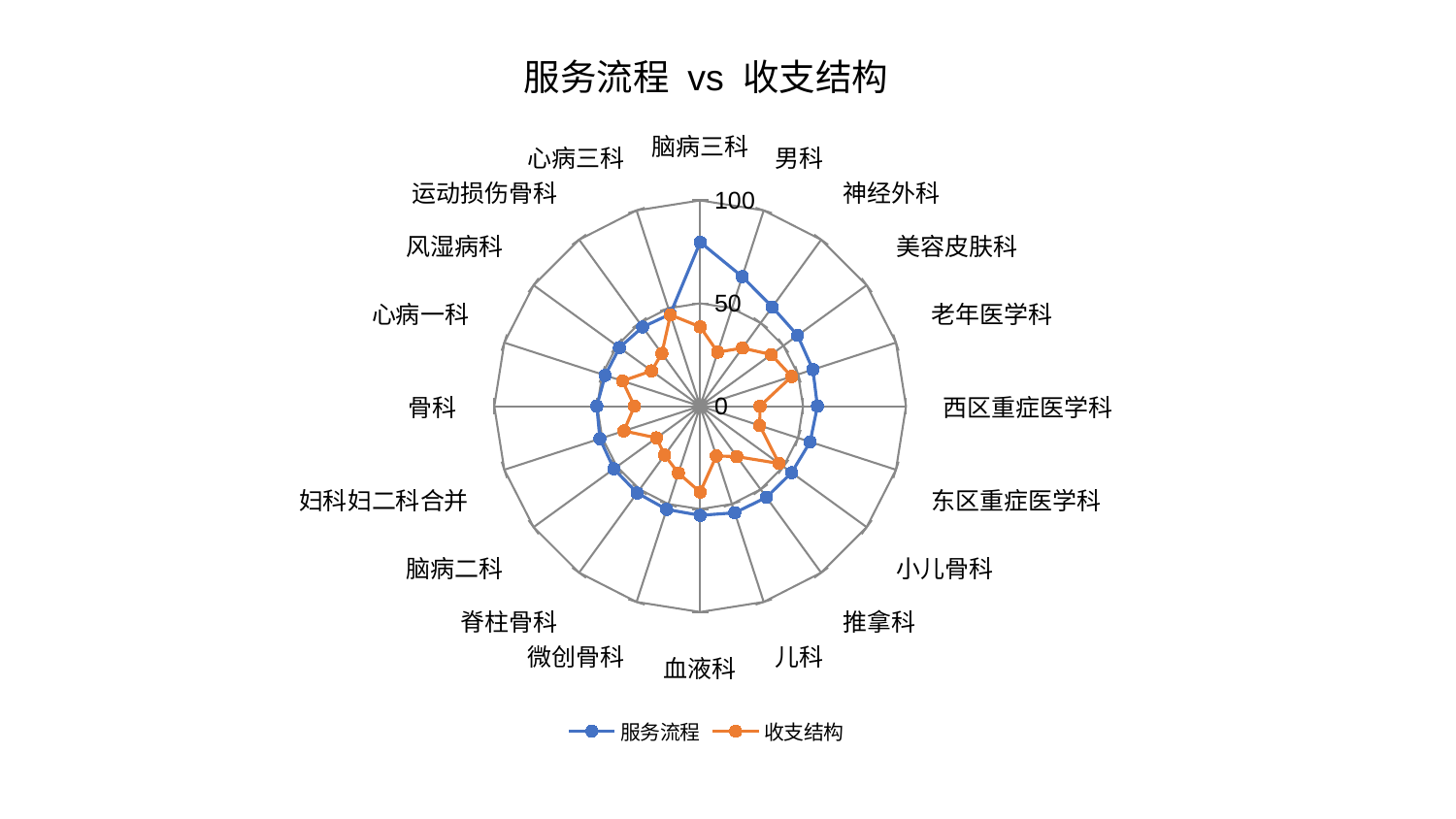

### Chart: 服务流程 vs 收支结构

| Category | 服务流程 | 收支结构 |
|---|---|---|
| 脑病三科 | 79.68617717497145 | 38.54479214610415 |
| 男科 | 66.18742475477096 | 27.61250354504189 |
| 神经外科 | 59.58358985877616 | 34.92256962986353 |
| 美容皮肤科 | 58.51354704799993 | 42.67550332474629 |
| 老年医学科 | 57.578926329205686 | 46.74094434122343 |
| 西区重症医学科 | 56.963842672298526 | 29.086744339122063 |
| 东区重症医学科 | 56.17628561033776 | 30.46027775515107 |
| 小儿骨科 | 54.95049449357069 | 47.345311594841526 |
| 推拿科 | 54.753950563807265 | 30.290117019222603 |
| 儿科 | 54.44692163770404 | 25.433101127880892 |
| 血液科 | 53.04905353559566 | 41.78324089798935 |
| 微创骨科 | 52.738878474827466 | 34.20529797473332 |
| 脊柱骨科 | 52.10862407798812 | 29.371234000304526 |
| 脑病二科 | 51.80836131661016 | 26.21627763915931 |
| 妇科妇二科合并 | 51.21790107839941 | 38.93839783758429 |
| 骨科 | 50.19227013324333 | 31.918128130352276 |
| 心病一科 | 48.52635098851563 | 39.64939481956954 |
| 风湿病科 | 48.43596545360276 | 29.18630884955711 |
| 运动损伤骨科 | 47.548103616683065 | 31.659532689217603 |
| 心病三科 | 47.0379367404782 | 46.674918378772084 |
106